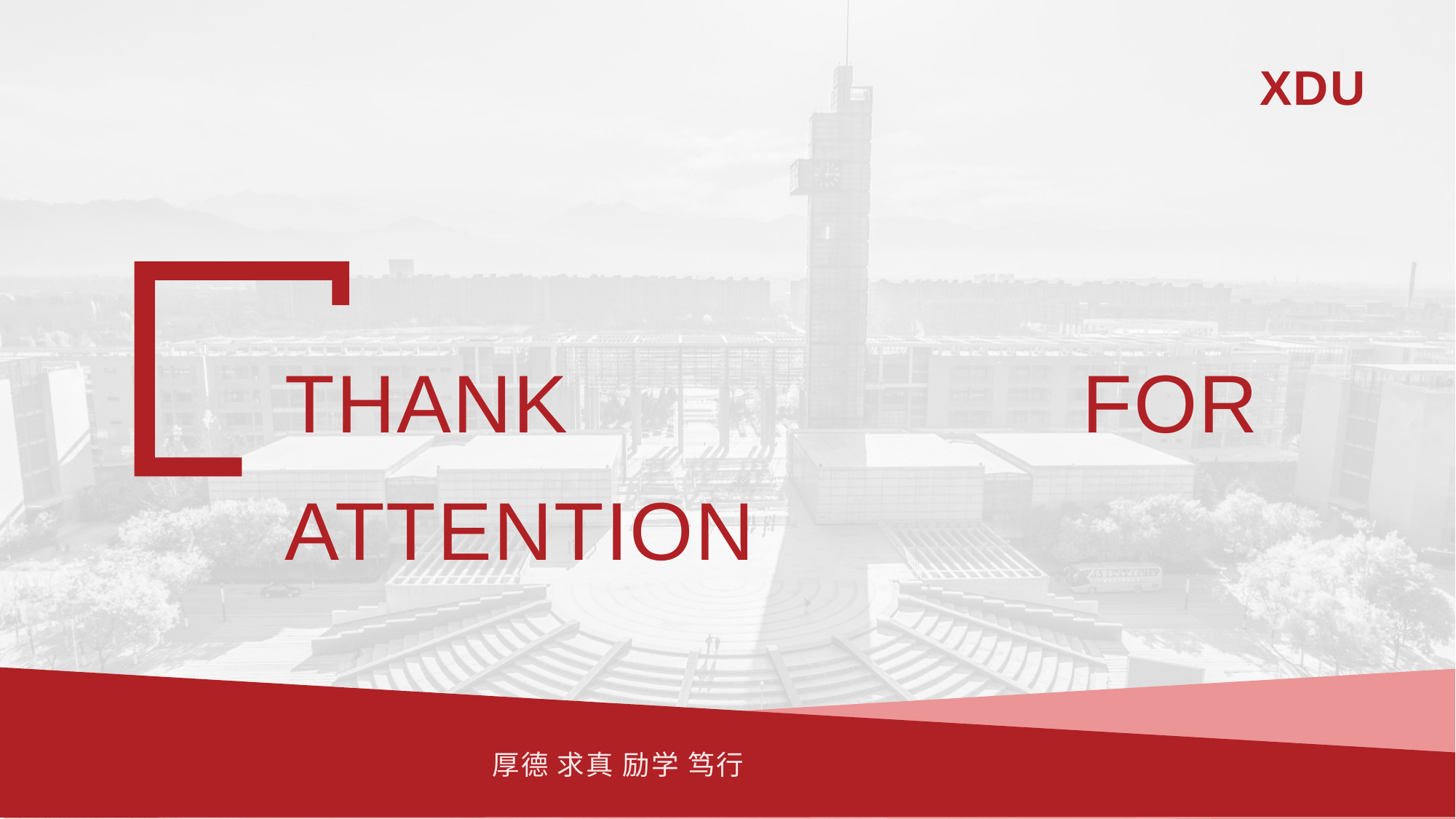

THANK FOR ATTENTION

厚德 求真 励学 笃行
2022/10/9
西安电子科技大学
42